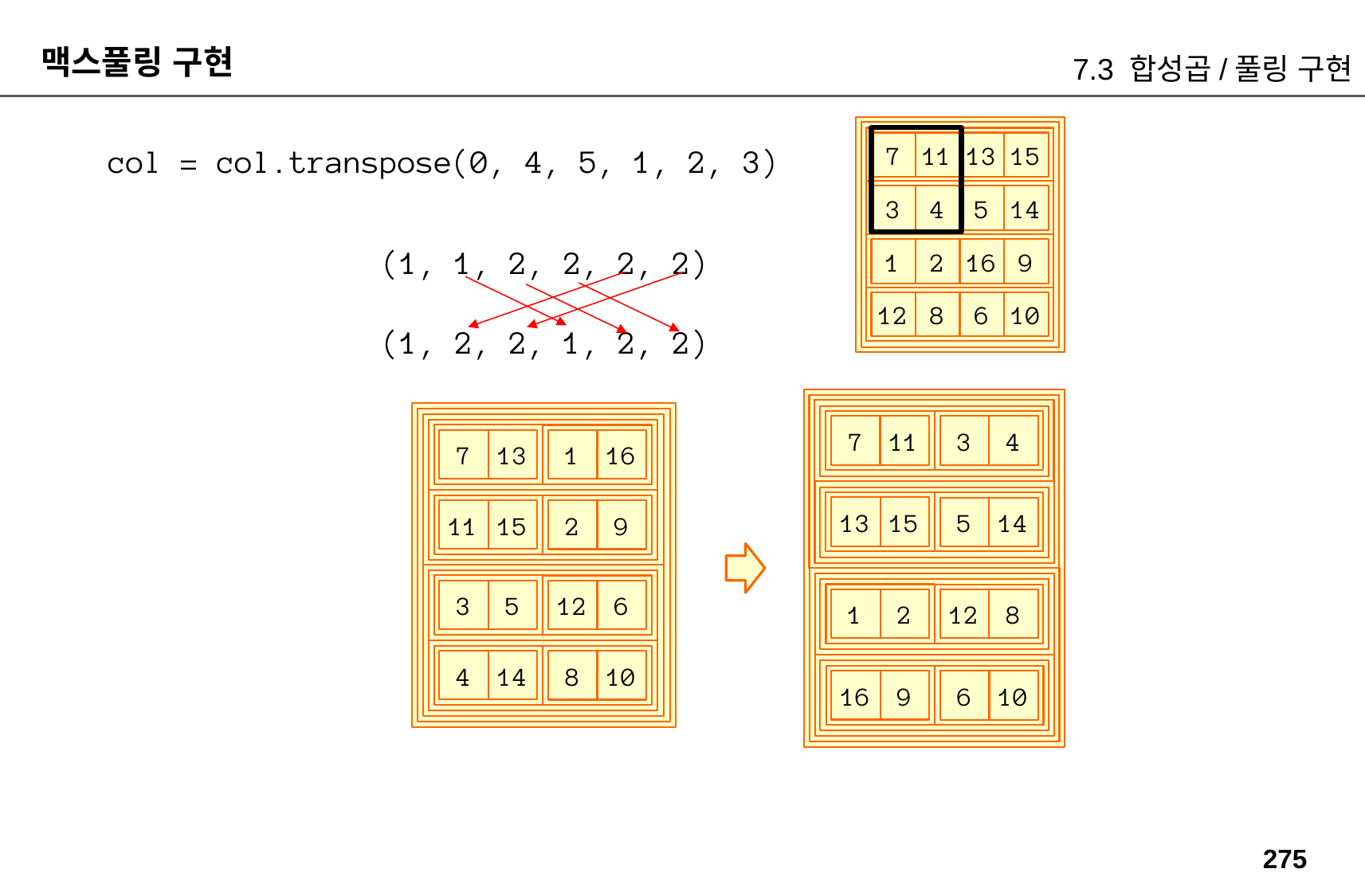

맥스풀링 구현
7.3 합성곱/풀링 구현

7
11
13
15
col = col.transpose(0, 4, 5, 1, 2, 3)

3
4
5
14

               (1, 1, 2, 2, 2, 2)

               (1, 2, 2, 1, 2, 2)
1
2
16
9

12
8
6
10

11
7
4
3

13
7
16
1

15
13
14
5
15
11
9
2

5
3
6
12

2
1
8
12

14
4
10
8

9
16
10
6